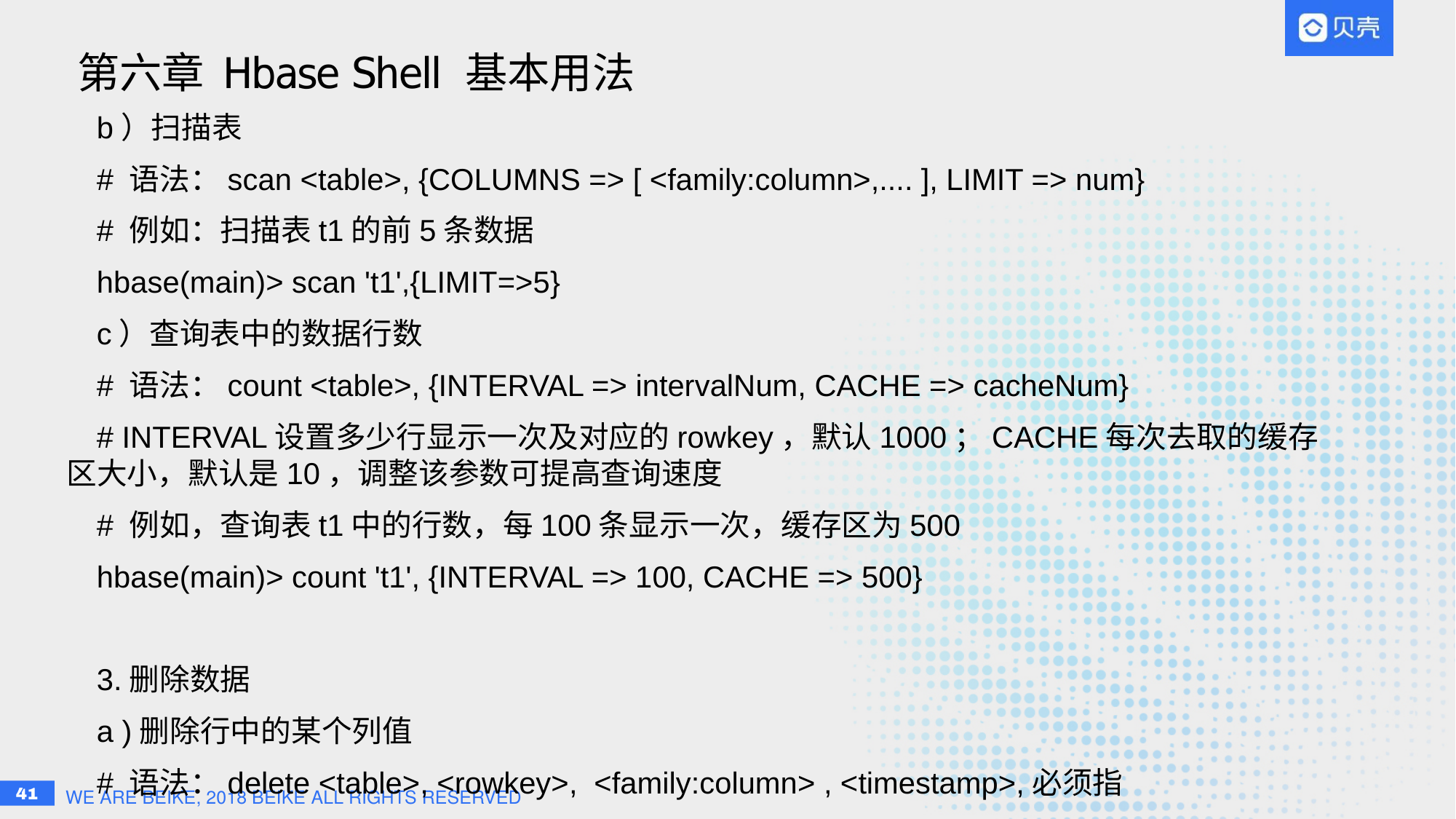

# 第六章 Hbase Shell 基本用法
b）扫描表
# 语法：scan <table>, {COLUMNS => [ <family:column>,.... ], LIMIT => num}
# 例如：扫描表t1的前5条数据
hbase(main)> scan 't1',{LIMIT=>5}
c）查询表中的数据行数
# 语法：count <table>, {INTERVAL => intervalNum, CACHE => cacheNum}
# INTERVAL设置多少行显示一次及对应的rowkey，默认1000；CACHE每次去取的缓存区大小，默认是10，调整该参数可提高查询速度
# 例如，查询表t1中的行数，每100条显示一次，缓存区为500
hbase(main)> count 't1', {INTERVAL => 100, CACHE => 500}

3.删除数据
a )删除行中的某个列值
# 语法：delete <table>, <rowkey>,  <family:column> , <timestamp>,必须指